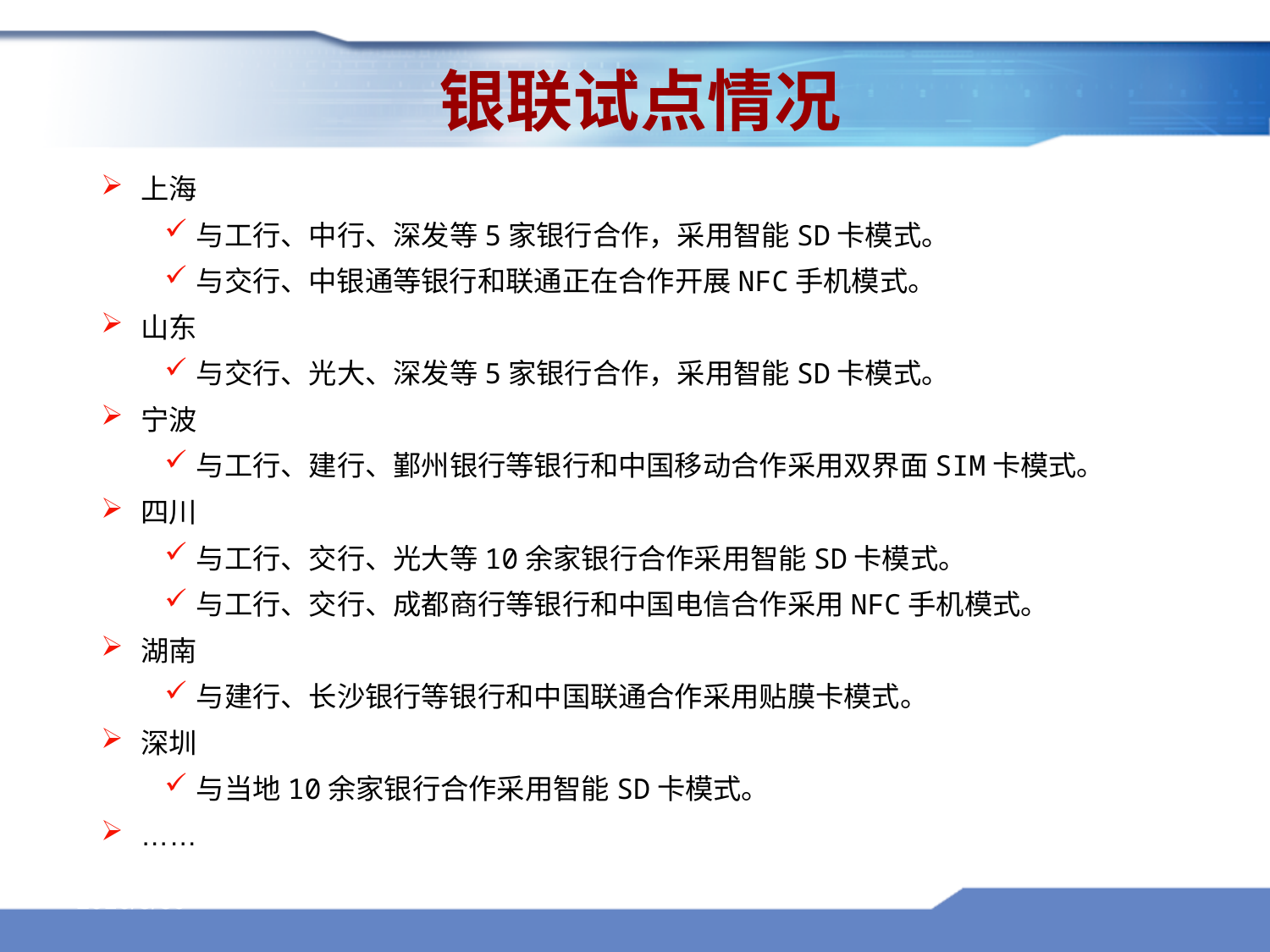

银联试点情况
上海
与工行、中行、深发等5家银行合作，采用智能SD卡模式。
与交行、中银通等银行和联通正在合作开展NFC手机模式。
山东
与交行、光大、深发等5家银行合作，采用智能SD卡模式。
宁波
与工行、建行、鄞州银行等银行和中国移动合作采用双界面SIM卡模式。
四川
与工行、交行、光大等10余家银行合作采用智能SD卡模式。
与工行、交行、成都商行等银行和中国电信合作采用NFC手机模式。
湖南
与建行、长沙银行等银行和中国联通合作采用贴膜卡模式。
深圳
与当地10余家银行合作采用智能SD卡模式。
……

2016/8/30